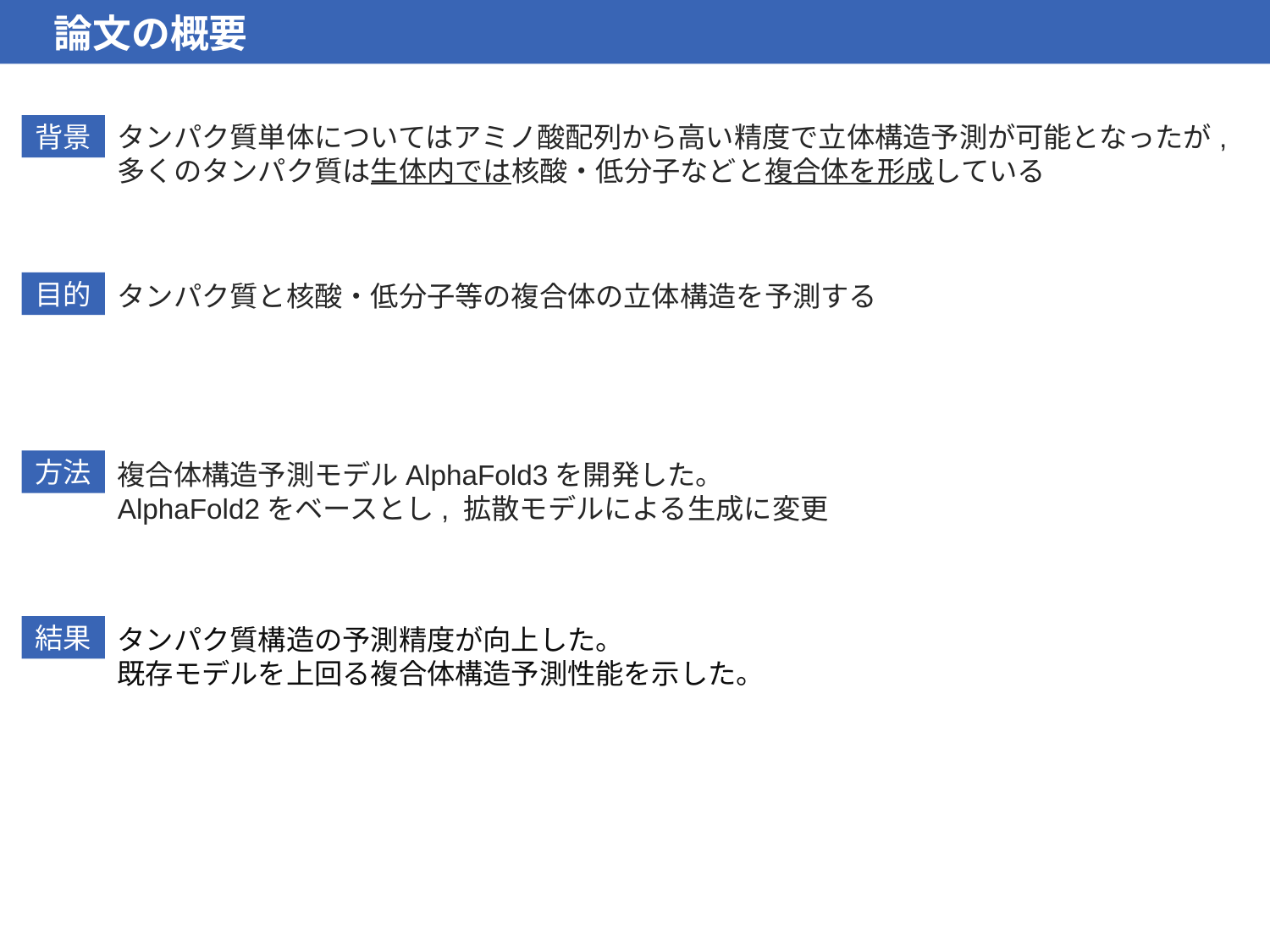

論文の概要
タンパク質単体についてはアミノ酸配列から高い精度で立体構造予測が可能となったが,
多くのタンパク質は生体内では核酸・低分子などと複合体を形成している
背景
目的
タンパク質と核酸・低分子等の複合体の立体構造を予測する
方法
複合体構造予測モデルAlphaFold3を開発した。
AlphaFold2をベースとし, 拡散モデルによる生成に変更
結果
タンパク質構造の予測精度が向上した。
既存モデルを上回る複合体構造予測性能を示した。